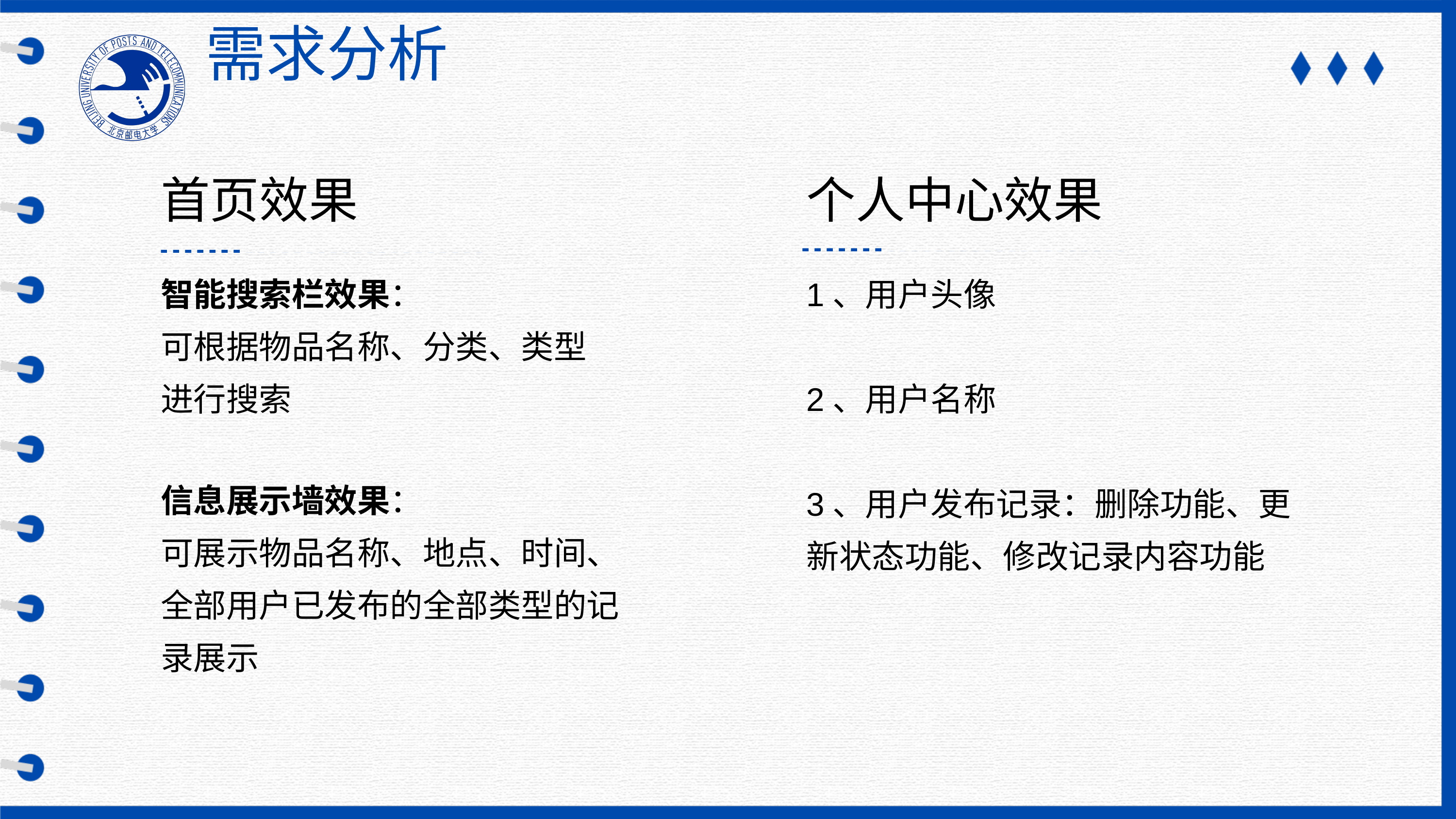

需求分析

个人中心效果
首页效果

智能搜索栏效果：
可根据物品名称、分类、类型进行搜索
1、用户头像

2、用户名称

3、用户发布记录：删除功能、更新状态功能、修改记录内容功能
信息展示墙效果：
可展示物品名称、地点、时间、全部用户已发布的全部类型的记录展示